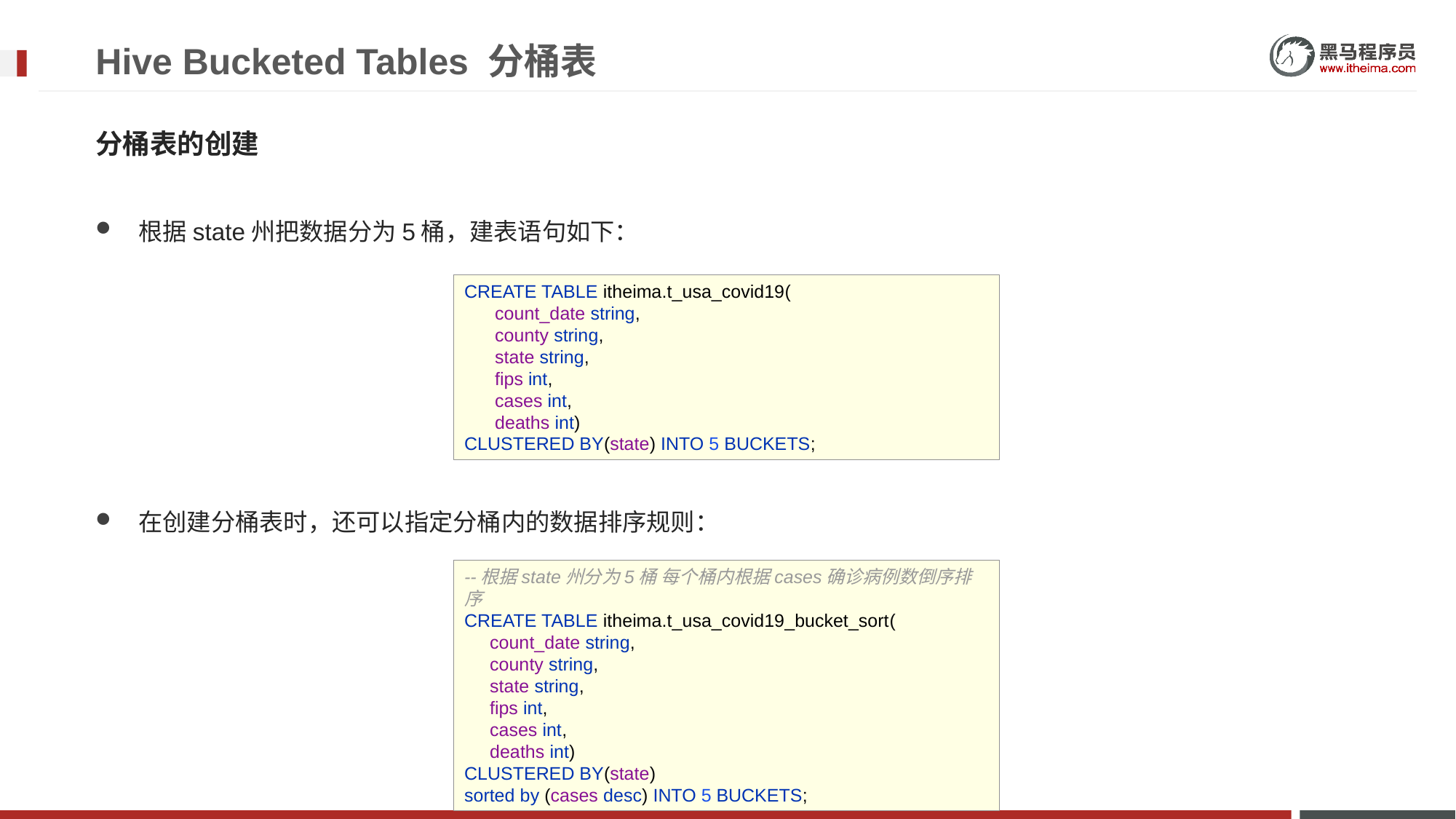

# Hive Bucketed Tables 分桶表
分桶表的创建
根据state州把数据分为5桶，建表语句如下：

在创建分桶表时，还可以指定分桶内的数据排序规则：

CREATE TABLE itheima.t_usa_covid19(
      count_date string,
      county string,
      state string,
      fips int,
      cases int,
      deaths int)
CLUSTERED BY(state) INTO 5 BUCKETS;
--根据state州分为5桶 每个桶内根据cases确诊病例数倒序排序
CREATE TABLE itheima.t_usa_covid19_bucket_sort(
     count_date string,
     county string,
     state string,
     fips int,
     cases int,
     deaths int)
CLUSTERED BY(state)
sorted by (cases desc) INTO 5 BUCKETS;